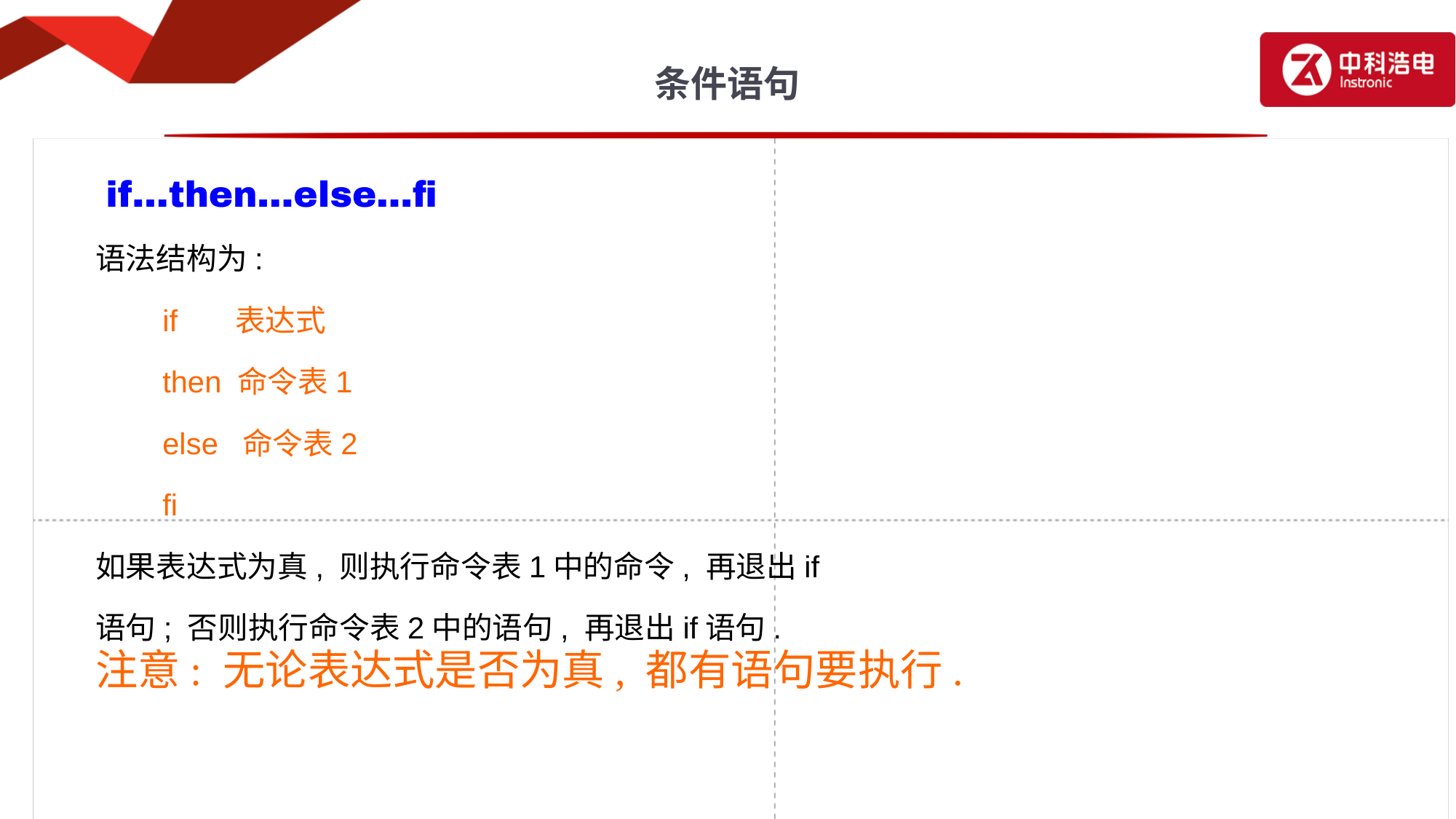

# 条件语句
 if…then…else…fi
语法结构为:
        if      表达式
        then 命令表1
        else  命令表2
        fi
如果表达式为真, 则执行命令表1中的命令, 再退出if
语句; 否则执行命令表2中的语句, 再退出if语句.
注意: 无论表达式是否为真, 都有语句要执行.